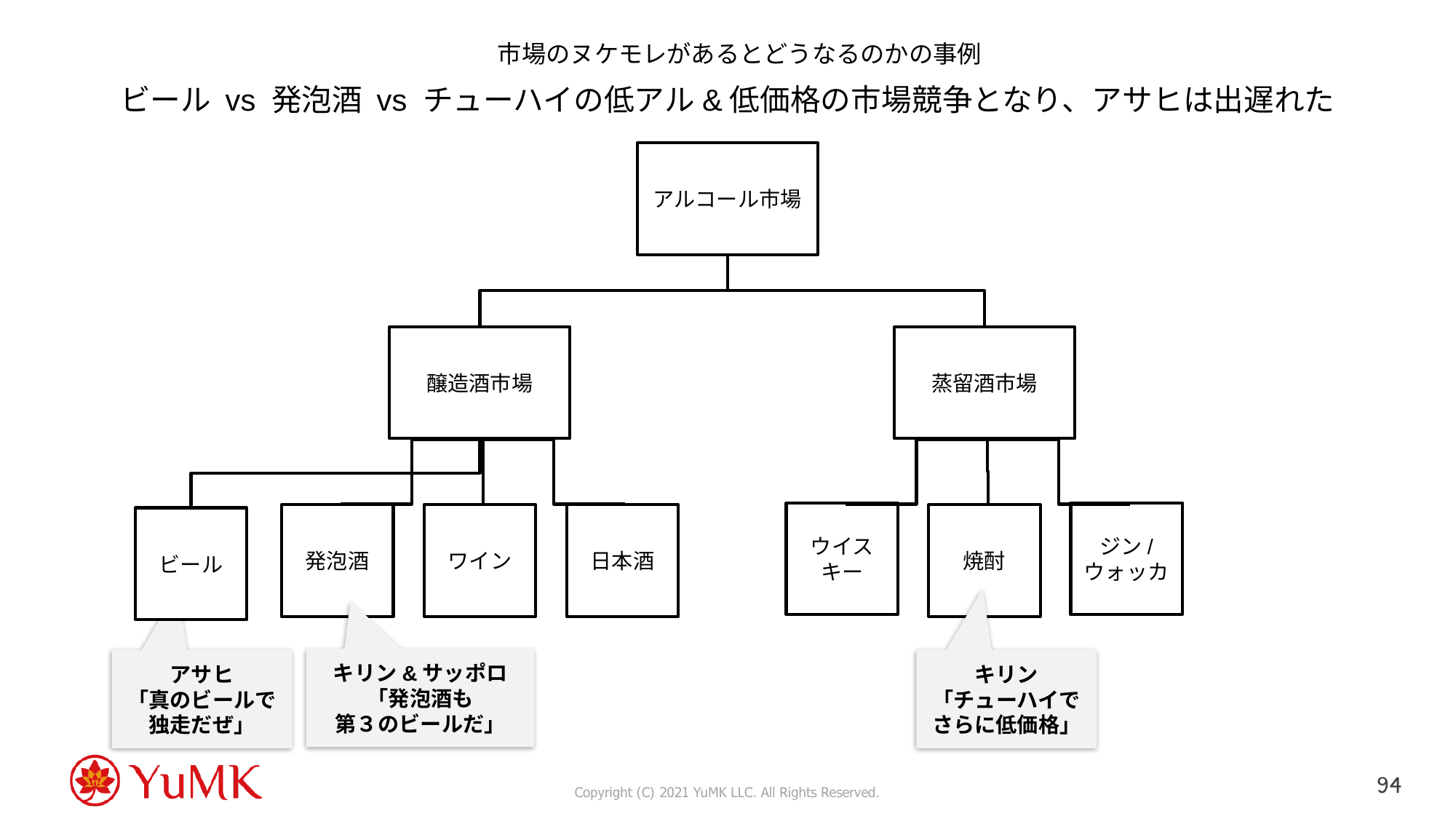

# 市場のヌケモレがあるとどうなるのかの事例
ビール vs 発泡酒 vs チューハイの低アル&低価格の市場競争となり、アサヒは出遅れた
アルコール市場
醸造酒市場
蒸留酒市場
ウイスキー
ジン/
ウォッカ
発泡酒
ワイン
日本酒
焼酎
ビール
キリン&サッポロ
「発泡酒も
第３のビールだ」
アサヒ
「真のビールで独走だぜ」
キリン
「チューハイでさらに低価格」
94